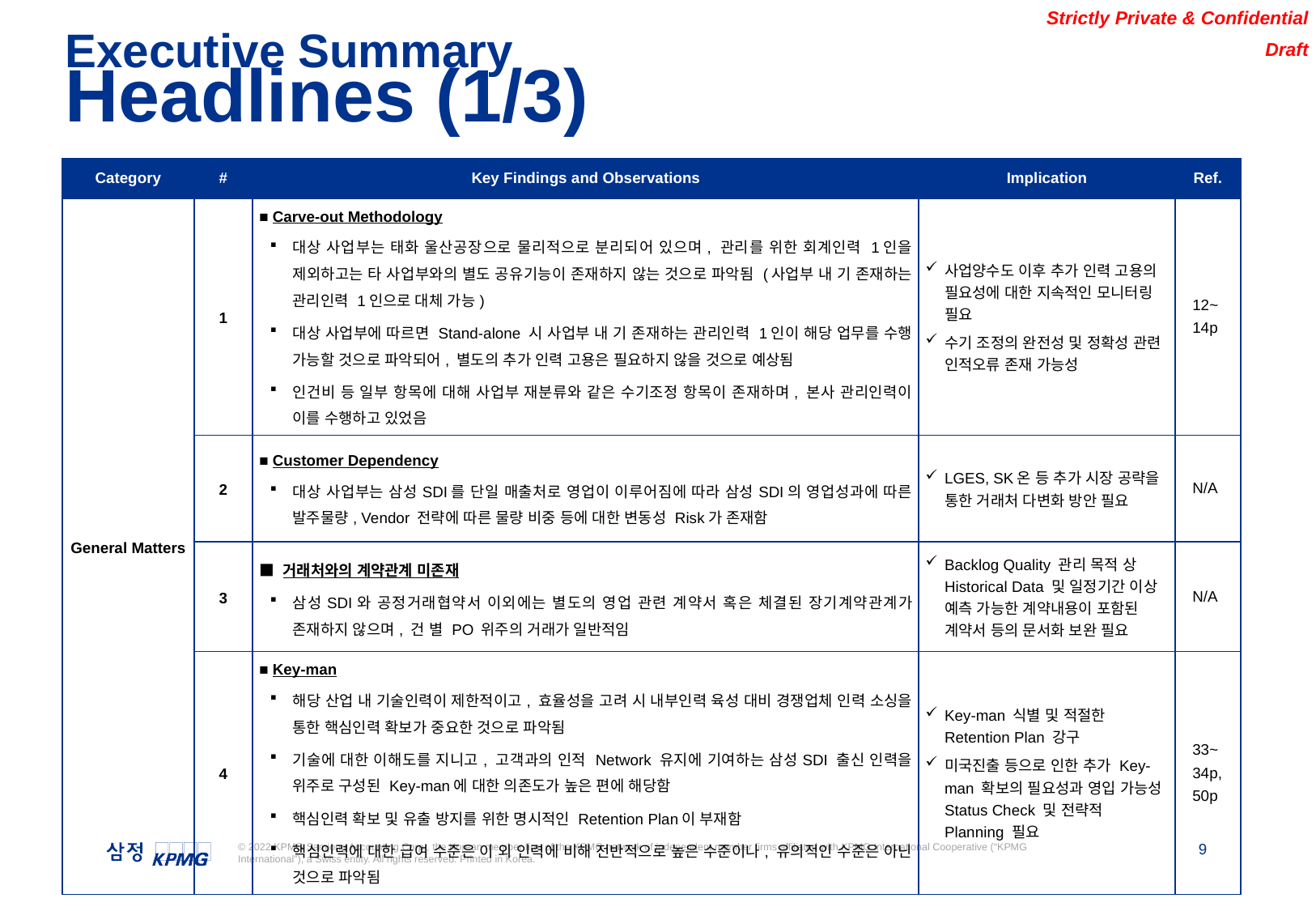

Executive Summary
Headlines (1/3)
| Category | # | Key Findings and Observations | Implication | Ref. |
| --- | --- | --- | --- | --- |
| General Matters | 1 | ■ Carve-out Methodology 대상 사업부는 태화 울산공장으로 물리적으로 분리되어 있으며, 관리를 위한 회계인력 1인을 제외하고는 타 사업부와의 별도 공유기능이 존재하지 않는 것으로 파악됨 (사업부 내 기 존재하는 관리인력 1인으로 대체 가능) 대상 사업부에 따르면 Stand-alone 시 사업부 내 기 존재하는 관리인력 1인이 해당 업무를 수행 가능할 것으로 파악되어, 별도의 추가 인력 고용은 필요하지 않을 것으로 예상됨 인건비 등 일부 항목에 대해 사업부 재분류와 같은 수기조정 항목이 존재하며, 본사 관리인력이 이를 수행하고 있었음 | 사업양수도 이후 추가 인력 고용의 필요성에 대한 지속적인 모니터링 필요 수기 조정의 완전성 및 정확성 관련 인적오류 존재 가능성 | 12~ 14p |
|  | 2 | ■ Customer Dependency 대상 사업부는 삼성SDI를 단일 매출처로 영업이 이루어짐에 따라 삼성SDI의 영업성과에 따른 발주물량, Vendor 전략에 따른 물량 비중 등에 대한 변동성 Risk가 존재함 | LGES, SK온 등 추가 시장 공략을 통한 거래처 다변화 방안 필요 | N/A |
|  | 3 | ■ 거래처와의 계약관계 미존재 삼성SDI와 공정거래협약서 이외에는 별도의 영업 관련 계약서 혹은 체결된 장기계약관계가 존재하지 않으며, 건 별 PO 위주의 거래가 일반적임 | Backlog Quality 관리 목적 상 Historical Data 및 일정기간 이상 예측 가능한 계약내용이 포함된 계약서 등의 문서화 보완 필요 | N/A |
|  | 4 | ■ Key-man 해당 산업 내 기술인력이 제한적이고, 효율성을 고려 시 내부인력 육성 대비 경쟁업체 인력 소싱을 통한 핵심인력 확보가 중요한 것으로 파악됨 기술에 대한 이해도를 지니고, 고객과의 인적 Network 유지에 기여하는 삼성SDI 출신 인력을 위주로 구성된 Key-man에 대한 의존도가 높은 편에 해당함 핵심인력 확보 및 유출 방지를 위한 명시적인 Retention Plan이 부재함 핵심인력에 대한 급여 수준은 이 외 인력에 비해 전반적으로 높은 수준이나, 유의적인 수준은 아닌 것으로 파악됨 | Key-man 식별 및 적절한 Retention Plan 강구 미국진출 등으로 인한 추가 Key-man 확보의 필요성과 영입 가능성 Status Check 및 전략적 Planning 필요 | 33~ 34p, 50p |